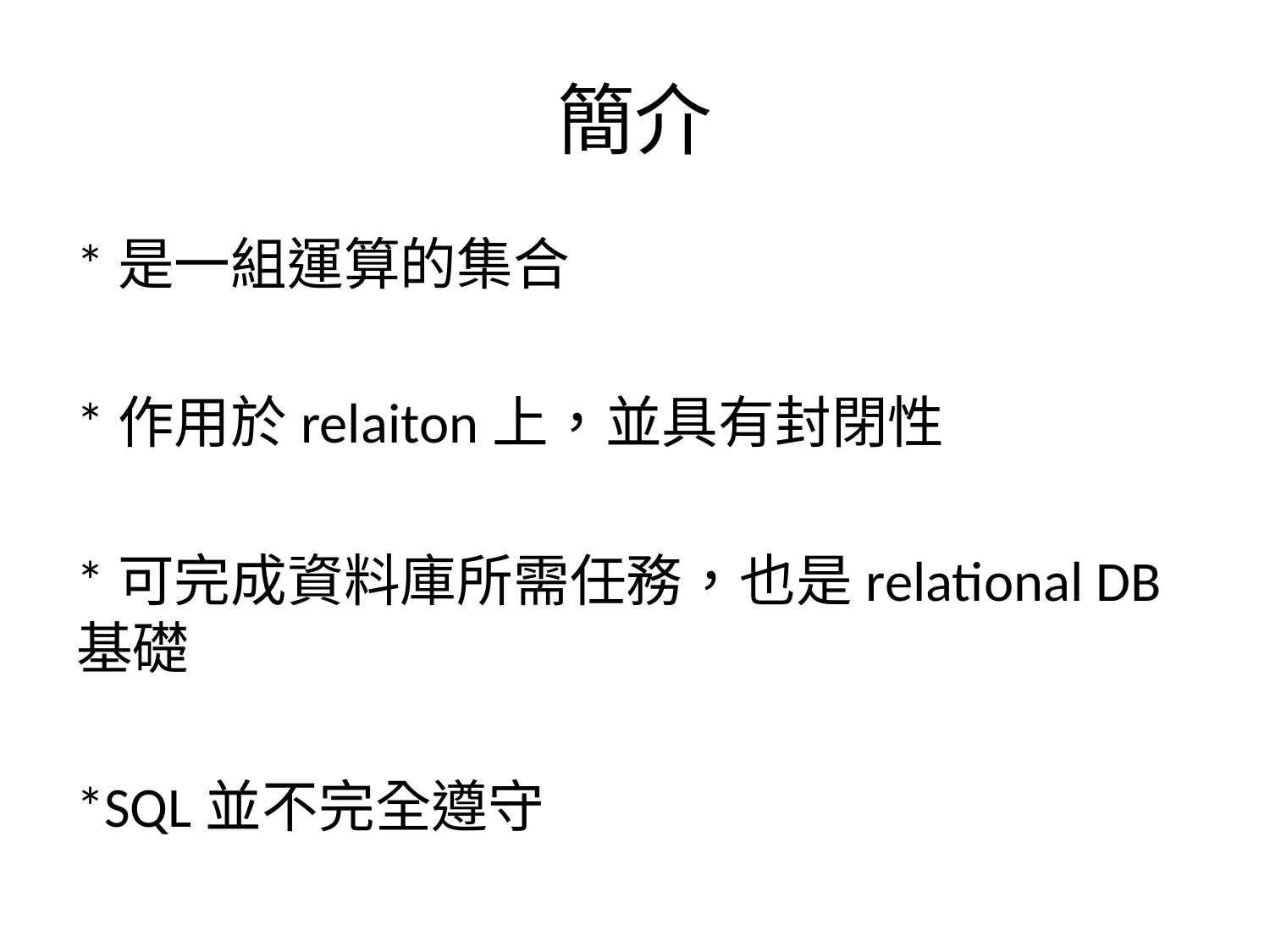

# 簡介
*是一組運算的集合

*作用於relaiton上，並具有封閉性

*可完成資料庫所需任務，也是relational DB 基礎

*SQL並不完全遵守